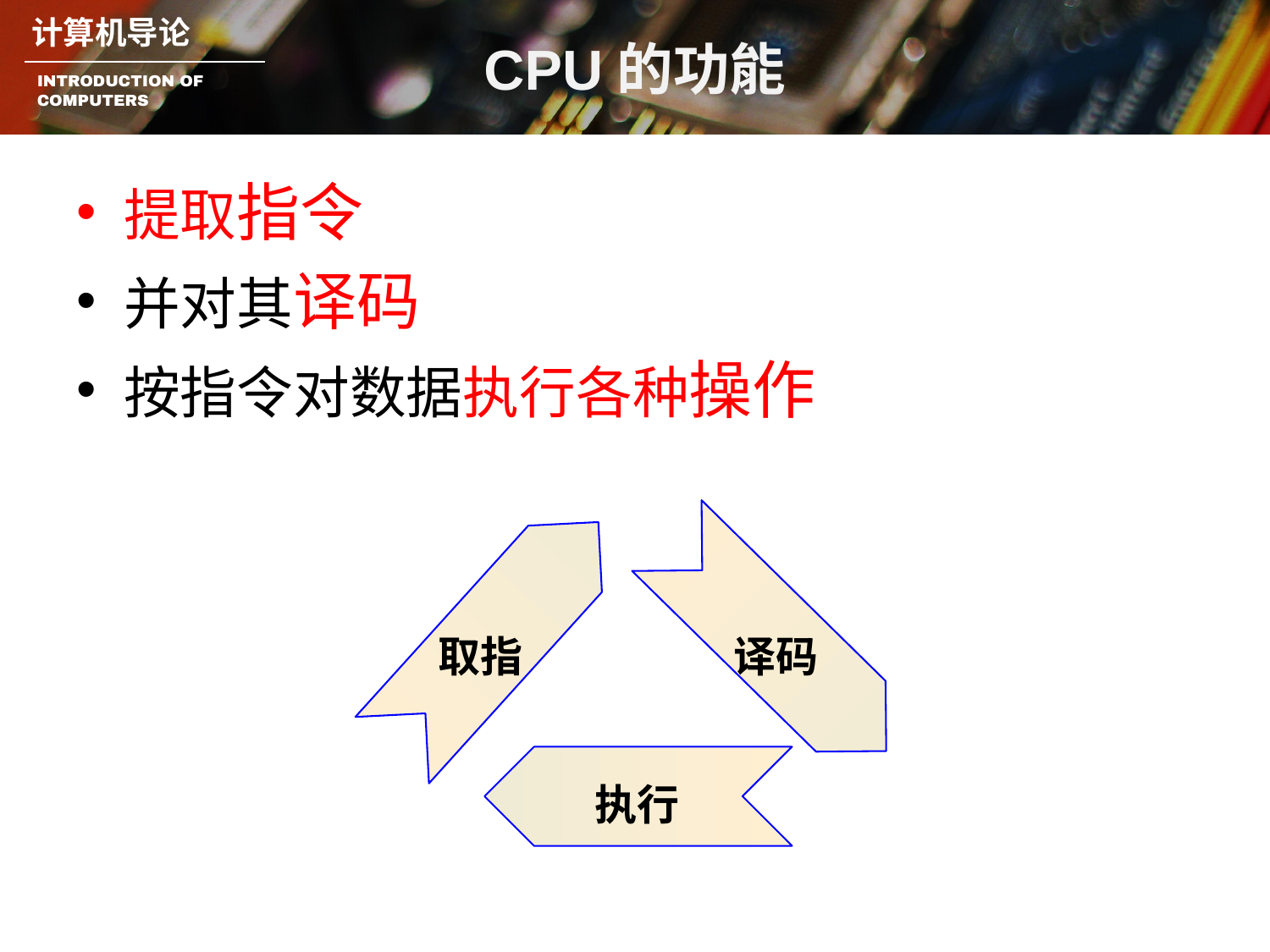

# CPU的功能
提取指令
并对其译码
按指令对数据执行各种操作

取指
译码

执行